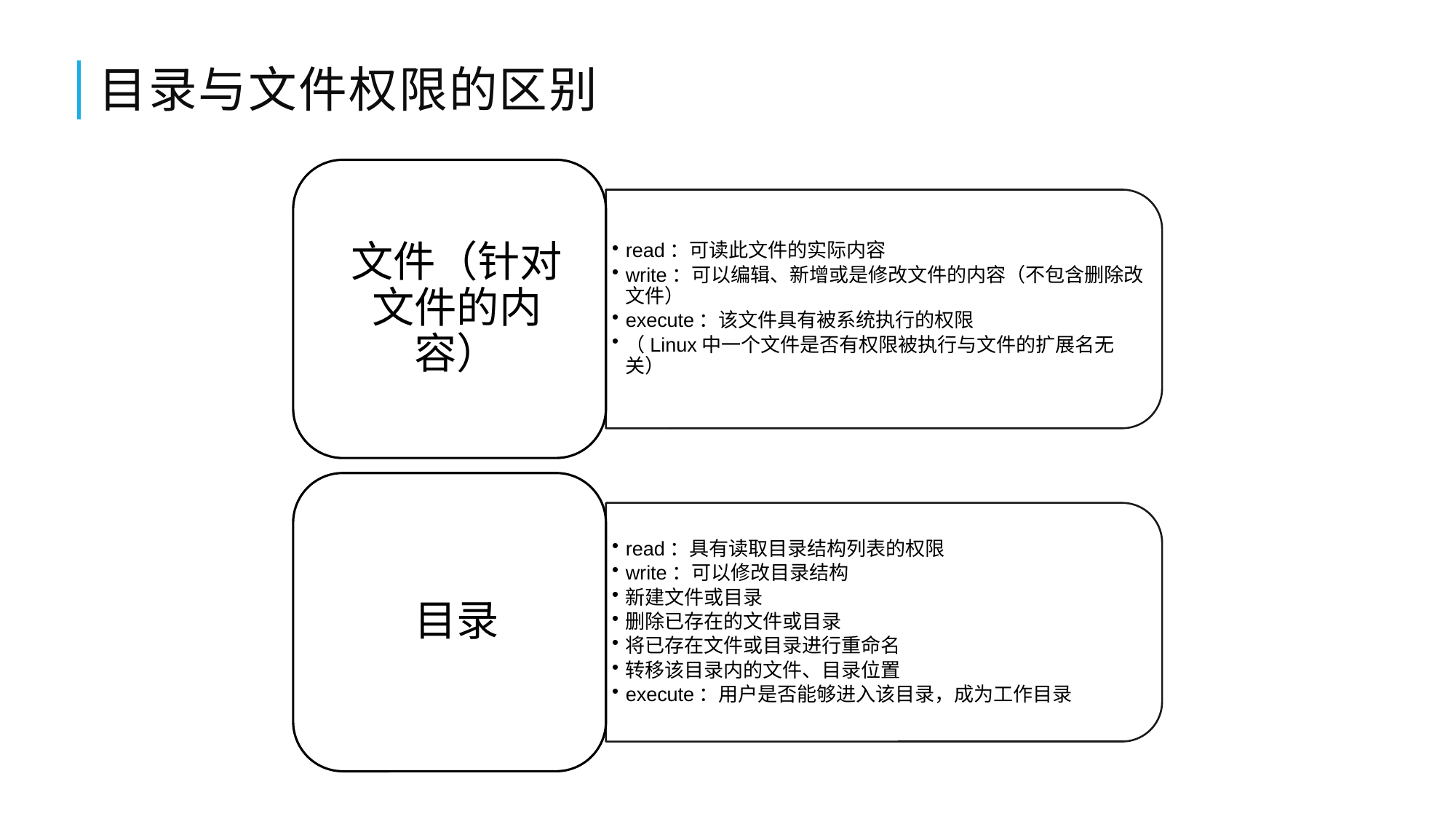

# 目录与文件权限的区别
read：可读此文件的实际内容
write：可以编辑、新增或是修改文件的内容（不包含删除改文件）
execute：该文件具有被系统执行的权限
（Linux中一个文件是否有权限被执行与文件的扩展名无关）
文件（针对文件的内容）
read：具有读取目录结构列表的权限
write：可以修改目录结构
新建文件或目录
删除已存在的文件或目录
将已存在文件或目录进行重命名
转移该目录内的文件、目录位置
execute：用户是否能够进入该目录，成为工作目录
目录